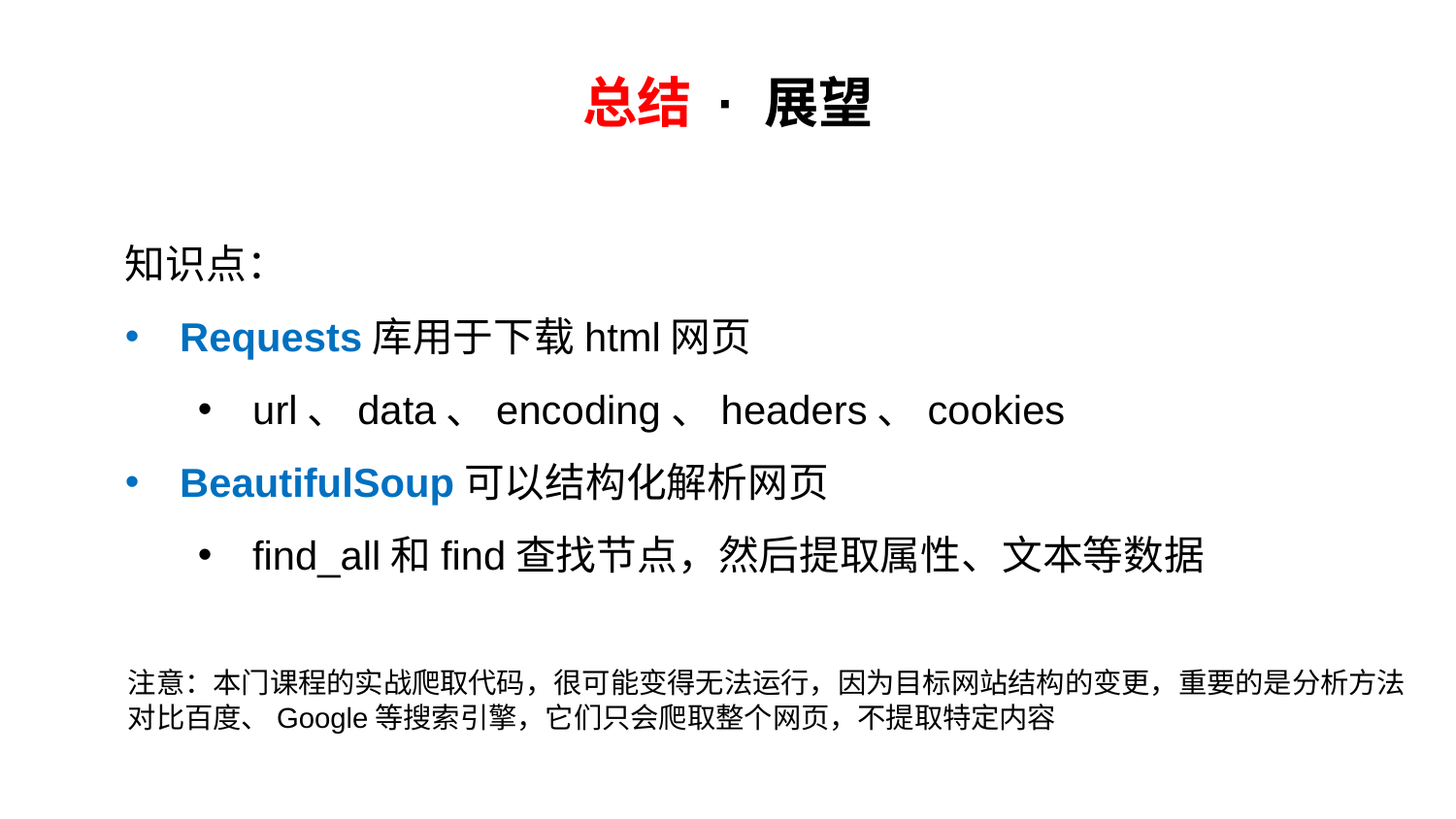

# 总结 · 展望
知识点：
Requests库用于下载html网页
url、data、encoding、headers、cookies
BeautifulSoup可以结构化解析网页
find_all和find查找节点，然后提取属性、文本等数据

注意：本门课程的实战爬取代码，很可能变得无法运行，因为目标网站结构的变更，重要的是分析方法
对比百度、Google等搜索引擎，它们只会爬取整个网页，不提取特定内容